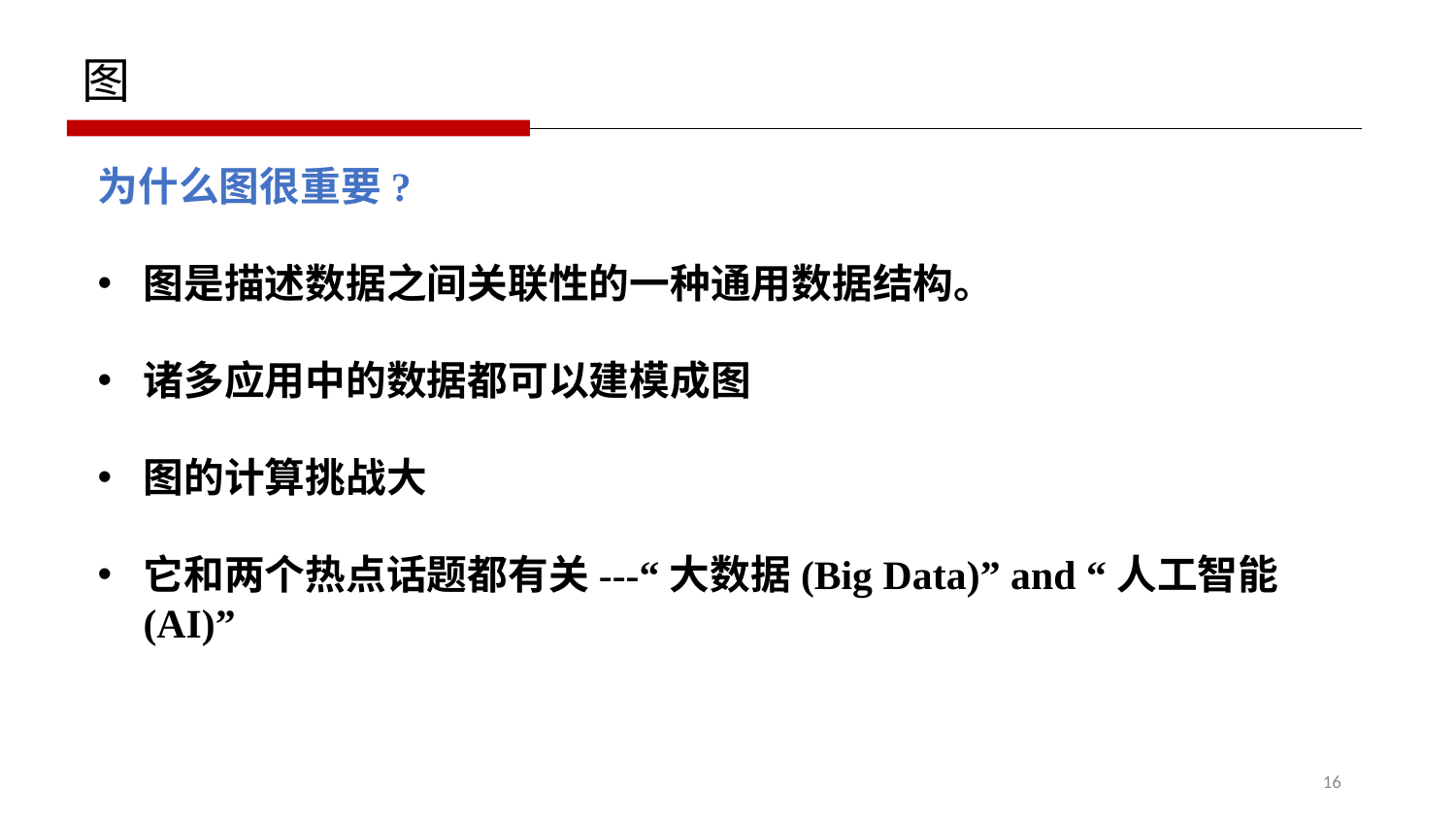

图

为什么图很重要?

图是描述数据之间关联性的一种通用数据结构。
诸多应用中的数据都可以建模成图

图的计算挑战大

它和两个热点话题都有关---“大数据(Big Data)” and “人工智能(AI)”
16